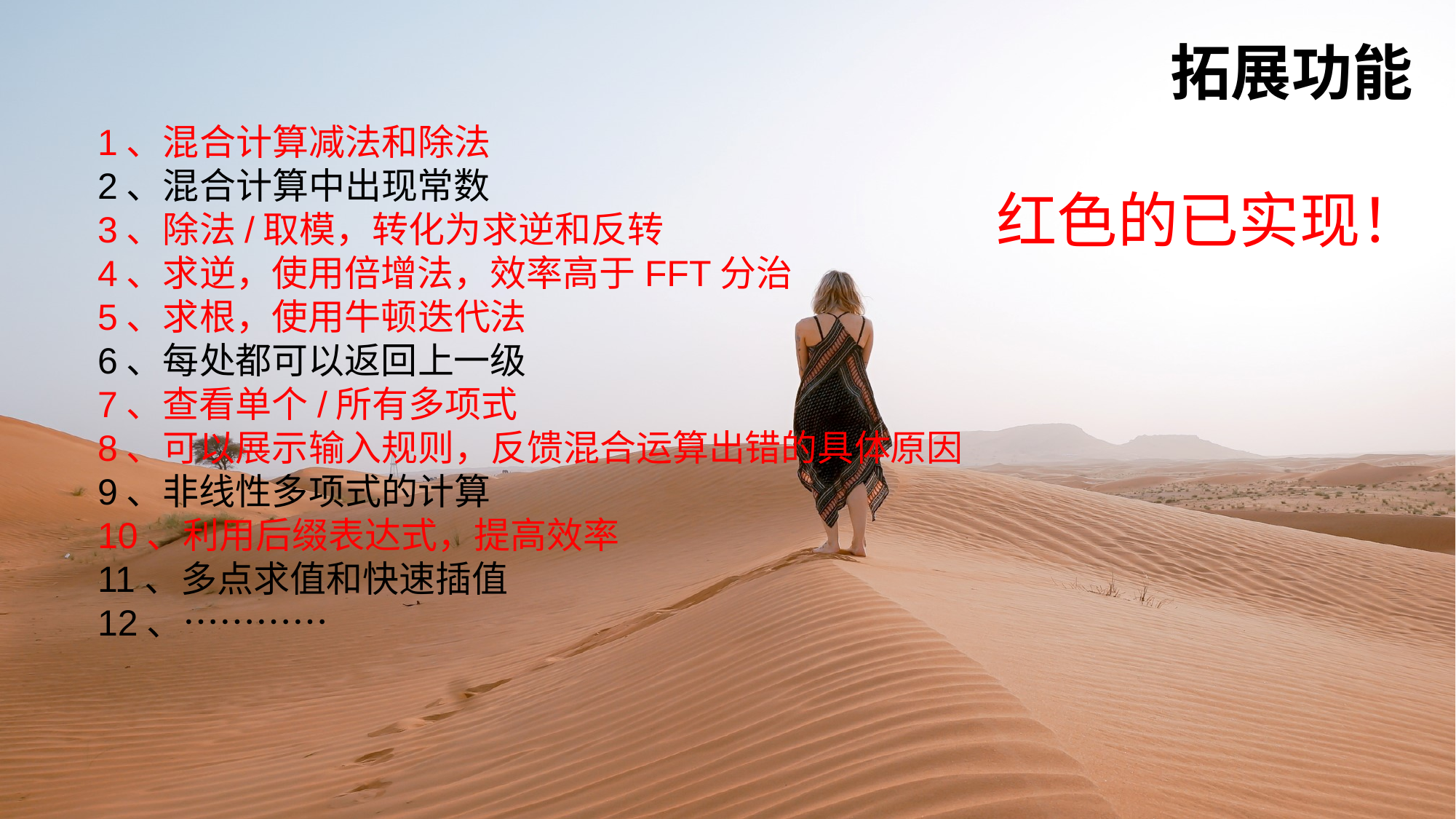

拓展功能
1、混合计算减法和除法
2、混合计算中出现常数
3、除法/取模，转化为求逆和反转
4、求逆，使用倍增法，效率高于FFT分治
5、求根，使用牛顿迭代法
6、每处都可以返回上一级
7、查看单个/所有多项式
8、可以展示输入规则，反馈混合运算出错的具体原因
9、非线性多项式的计算
10、利用后缀表达式，提高效率
11、多点求值和快速插值
12、…………
红色的已实现！